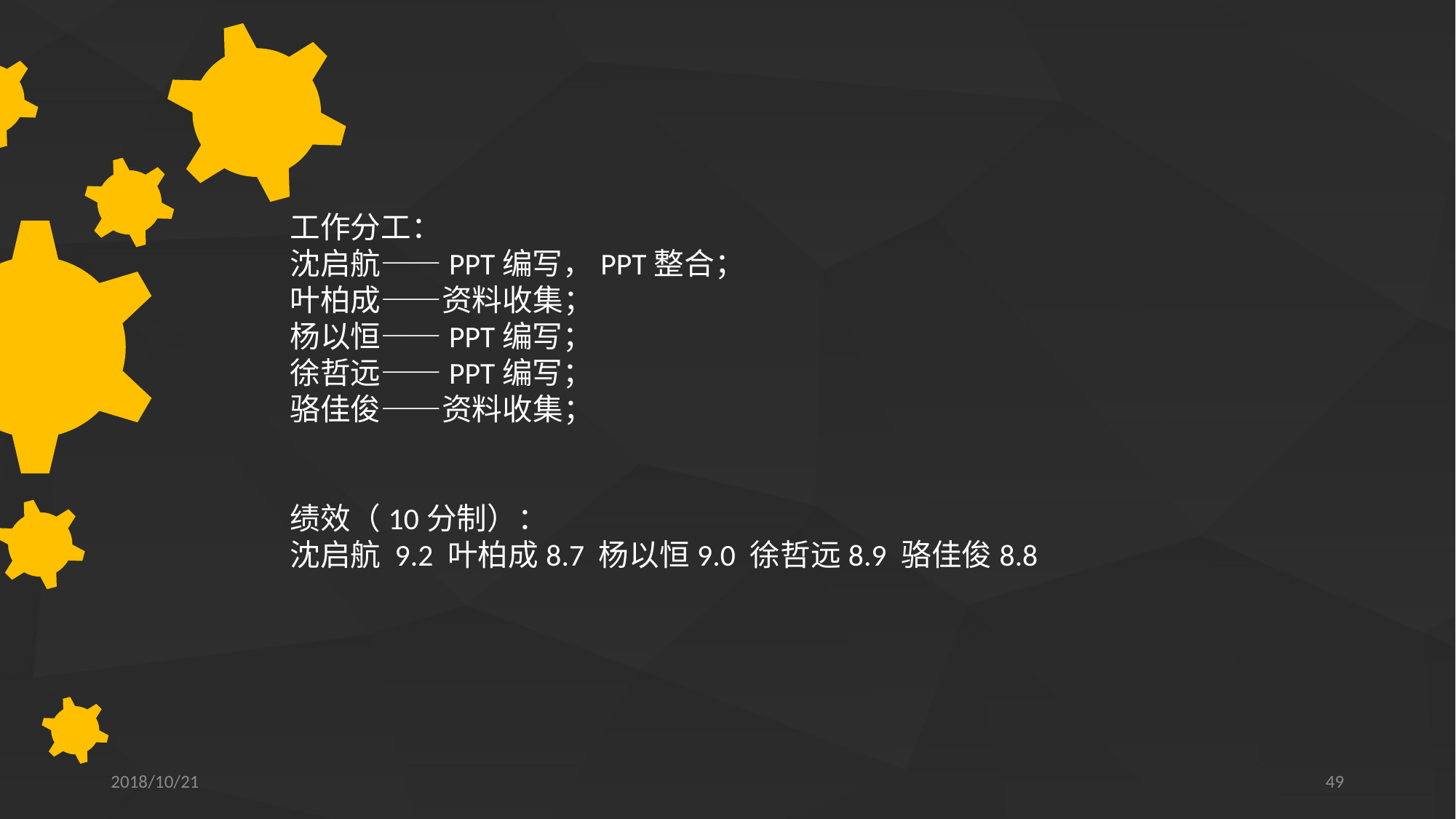

工作分工：
沈启航——PPT编写，PPT整合；
叶柏成——资料收集；
杨以恒——PPT编写；
徐哲远——PPT编写；
骆佳俊——资料收集；

绩效（10分制）：
沈启航 9.2 叶柏成8.7 杨以恒9.0 徐哲远8.9 骆佳俊8.8

2018/10/21
49